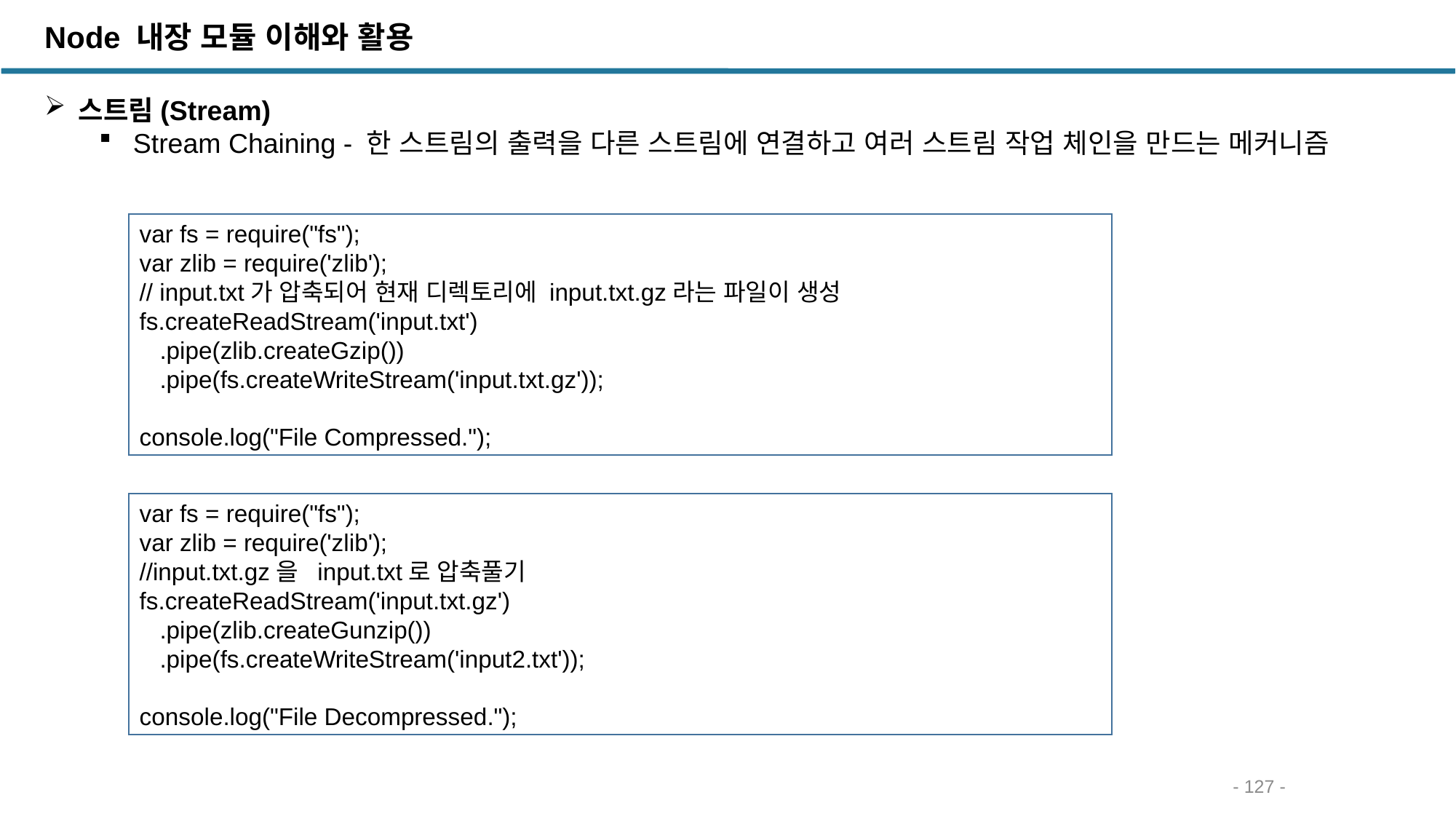

Node 내장 모듈 이해와 활용
스트림(Stream)
Stream Chaining - 한 스트림의 출력을 다른 스트림에 연결하고 여러 스트림 작업 체인을 만드는 메커니즘
var fs = require("fs");
var zlib = require('zlib');
// input.txt가 압축되어 현재 디렉토리에 input.txt.gz라는 파일이 생성
fs.createReadStream('input.txt')
   .pipe(zlib.createGzip())
   .pipe(fs.createWriteStream('input.txt.gz'));

console.log("File Compressed.");
var fs = require("fs");
var zlib = require('zlib');
//input.txt.gz을  input.txt로 압축풀기
fs.createReadStream('input.txt.gz')
   .pipe(zlib.createGunzip())
   .pipe(fs.createWriteStream('input2.txt'));

console.log("File Decompressed.");
- 127 -